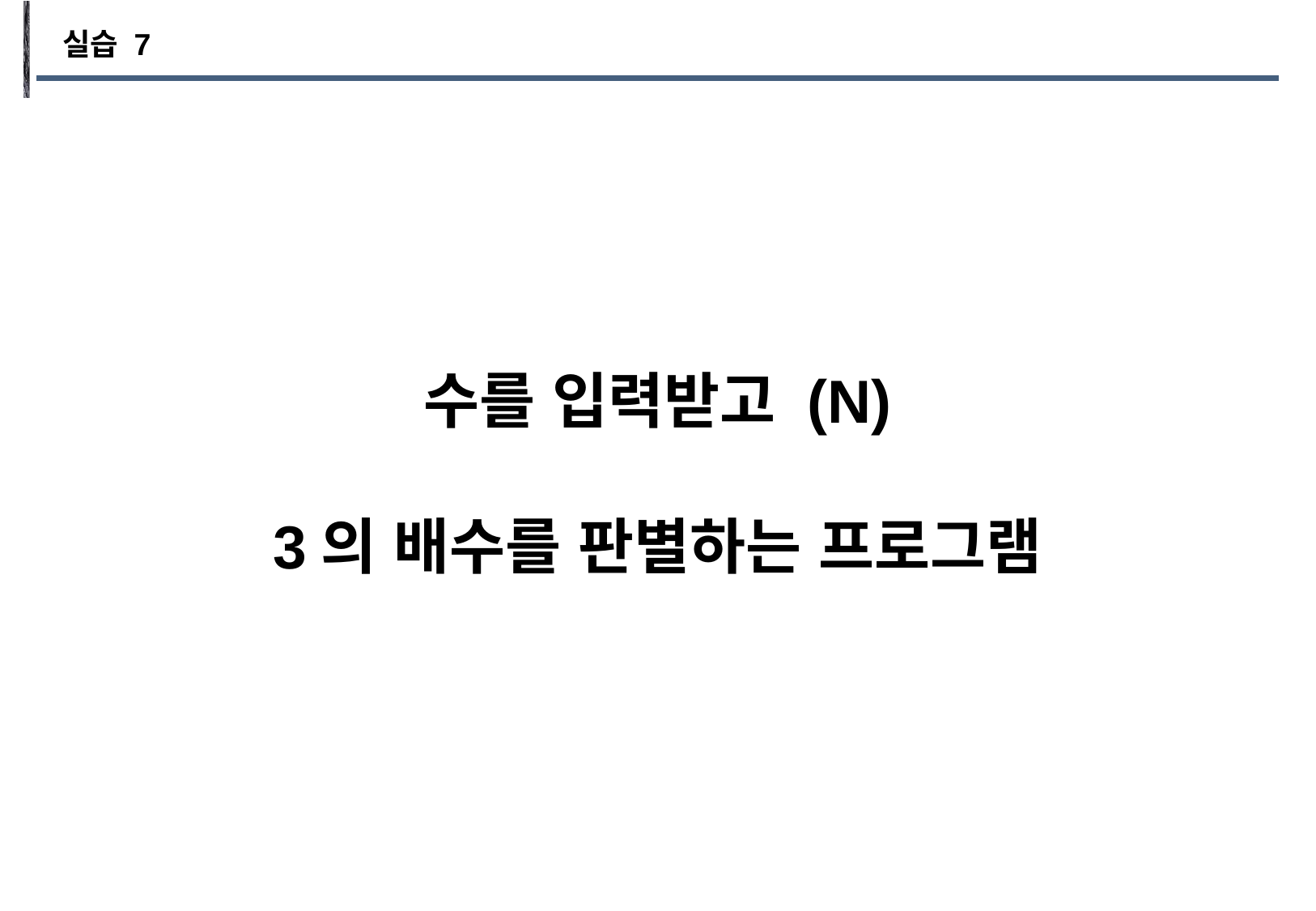

실습 7

수를 입력받고 (N)

3의 배수를 판별하는 프로그램